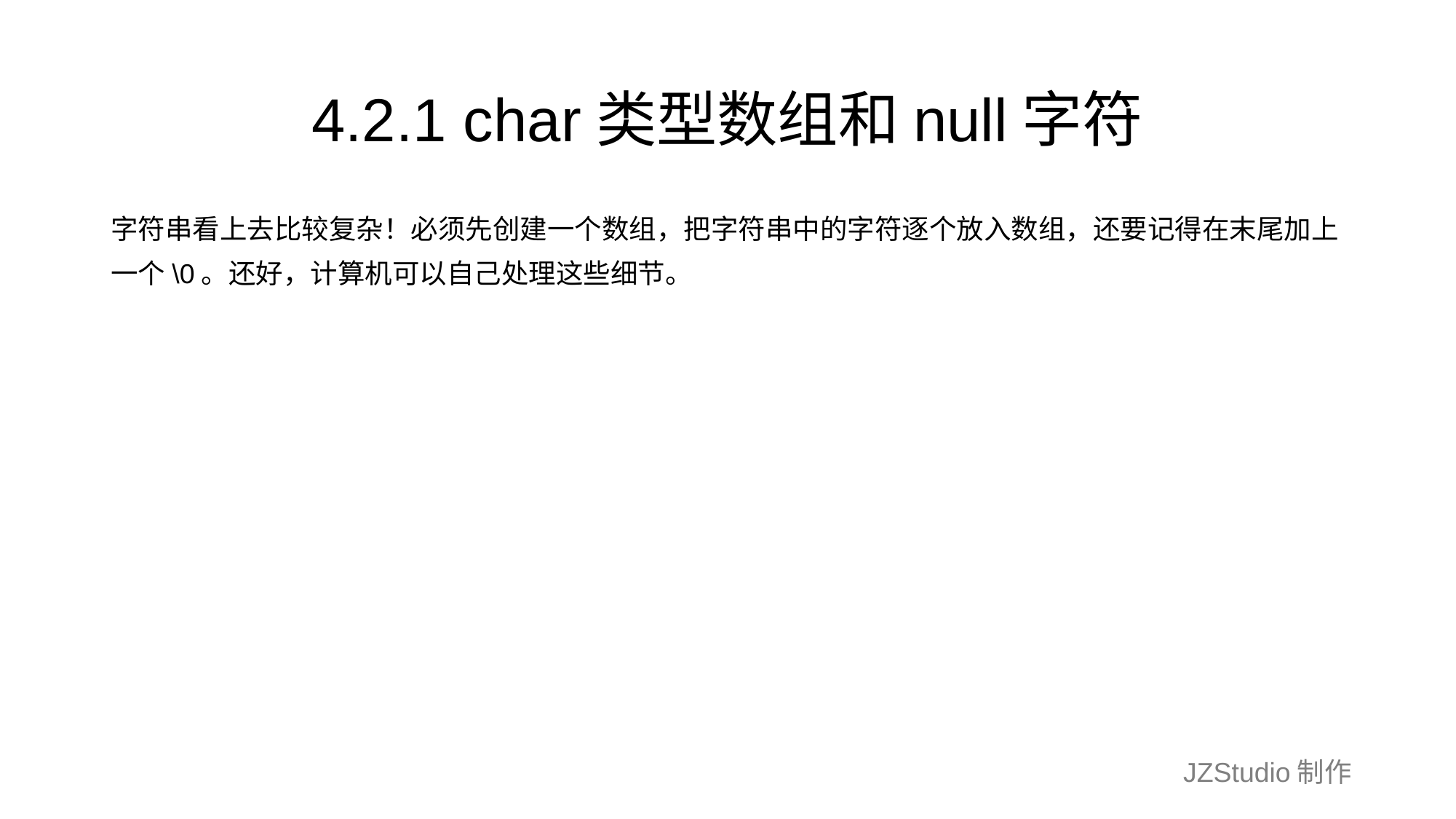

# 4.2.1 char类型数组和null字符
字符串看上去比较复杂！必须先创建一个数组，把字符串中的字符逐个放入数组，还要记得在末尾加上
一个\0。还好，计算机可以自己处理这些细节。